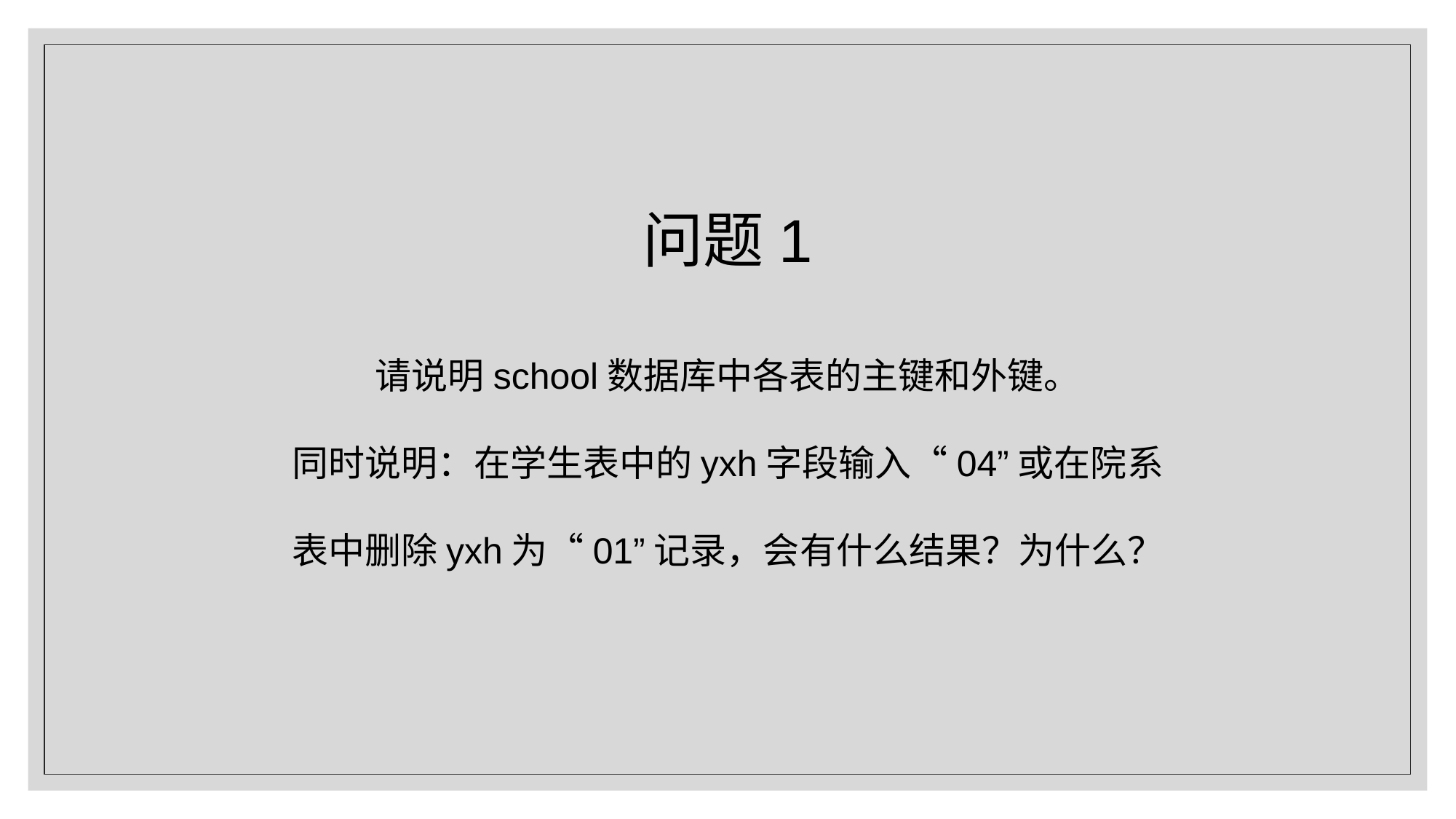

问题1
请说明school数据库中各表的主键和外键。
同时说明：在学生表中的yxh字段输入“04”或在院系表中删除yxh为“01”记录，会有什么结果？为什么？